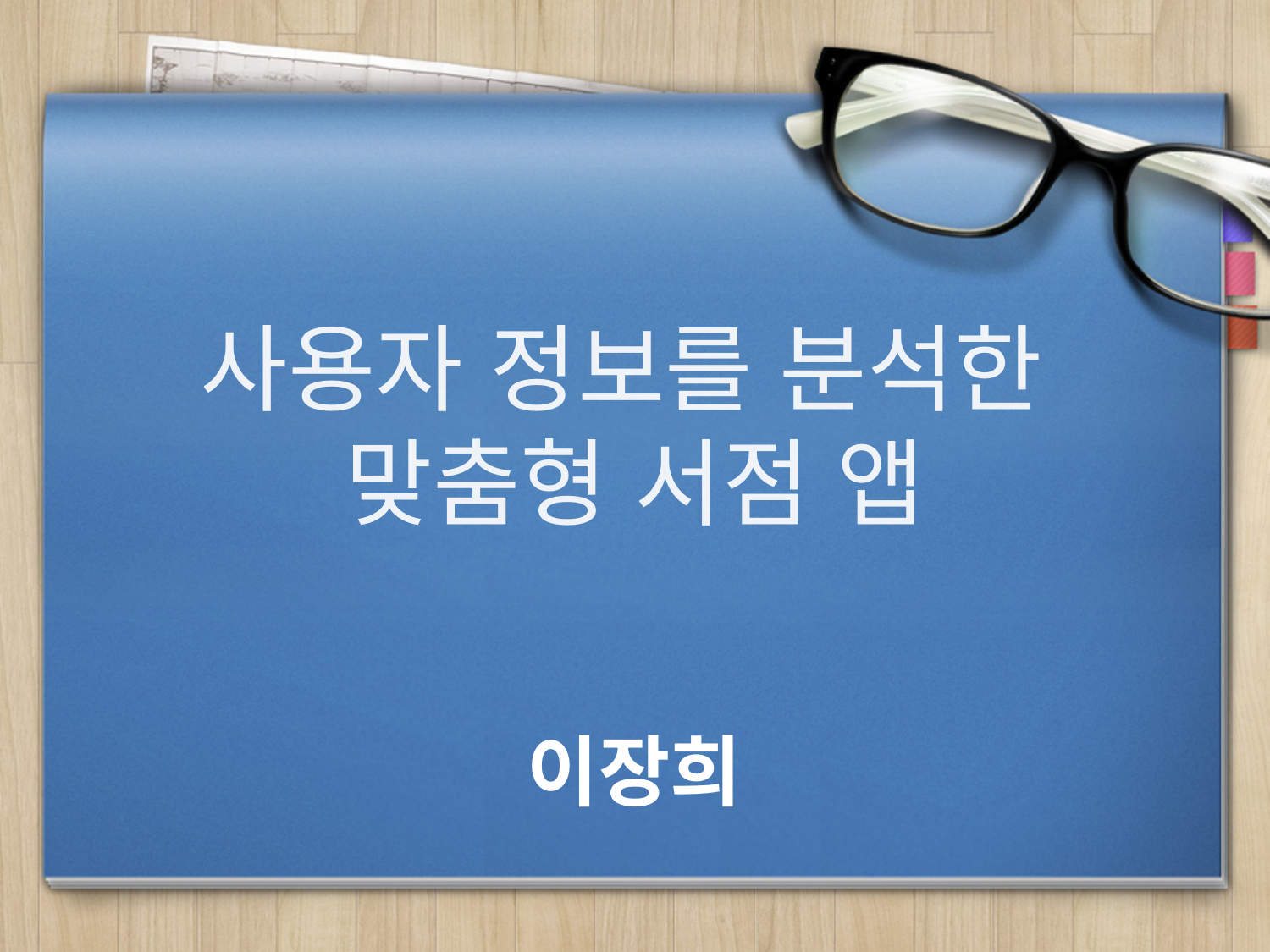

사용자 정보를 분석한
맞춤형 서점 앱
이장희